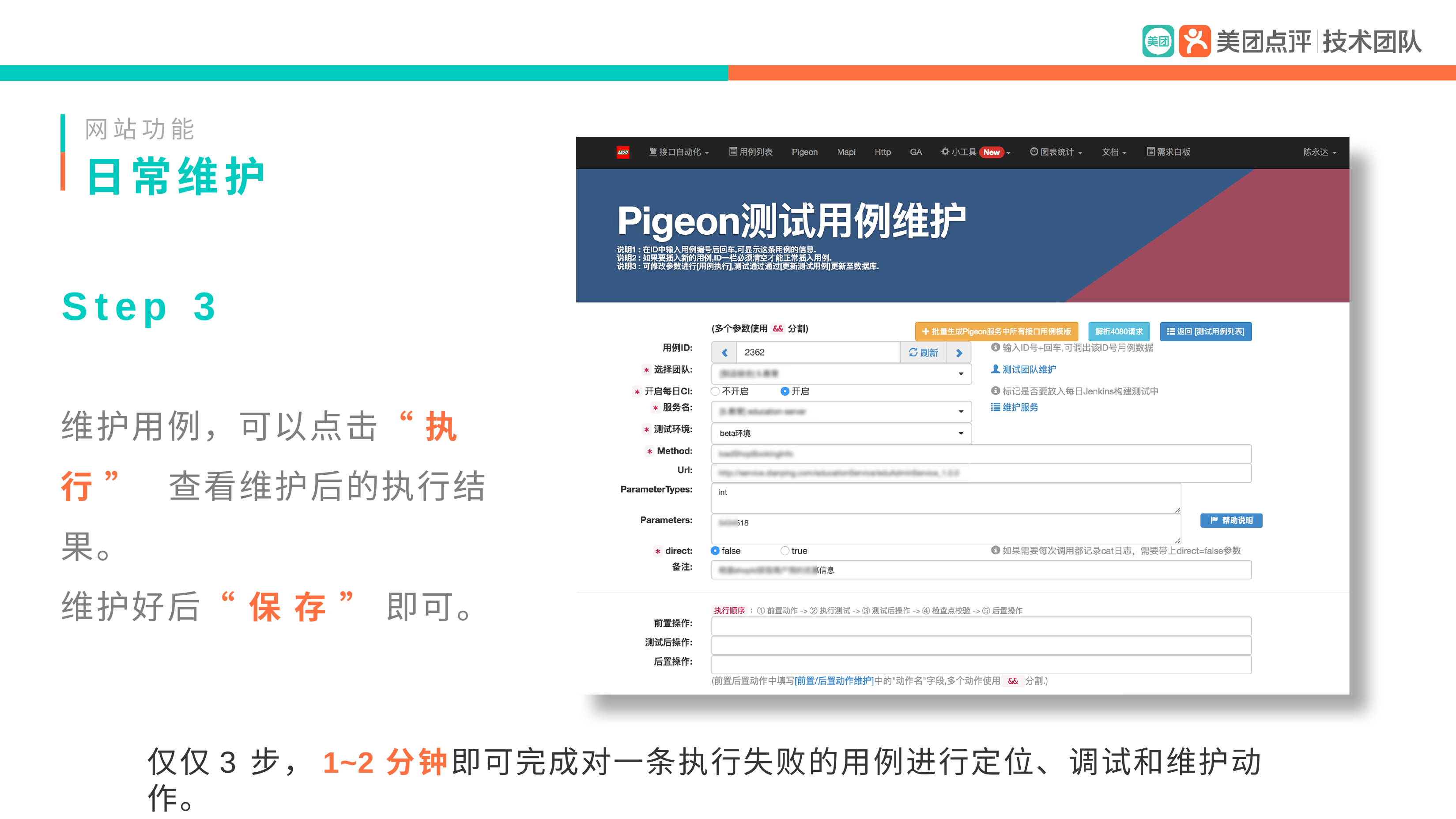

网站功能

# 日常维护

Step	3

维护用例，可以点击“执行” 查看维护后的执行结果。
维护好后“保存”即可。
仅仅3步，1~2分钟即可完成对一条执行失败的用例进行定位、调试和维护动作。